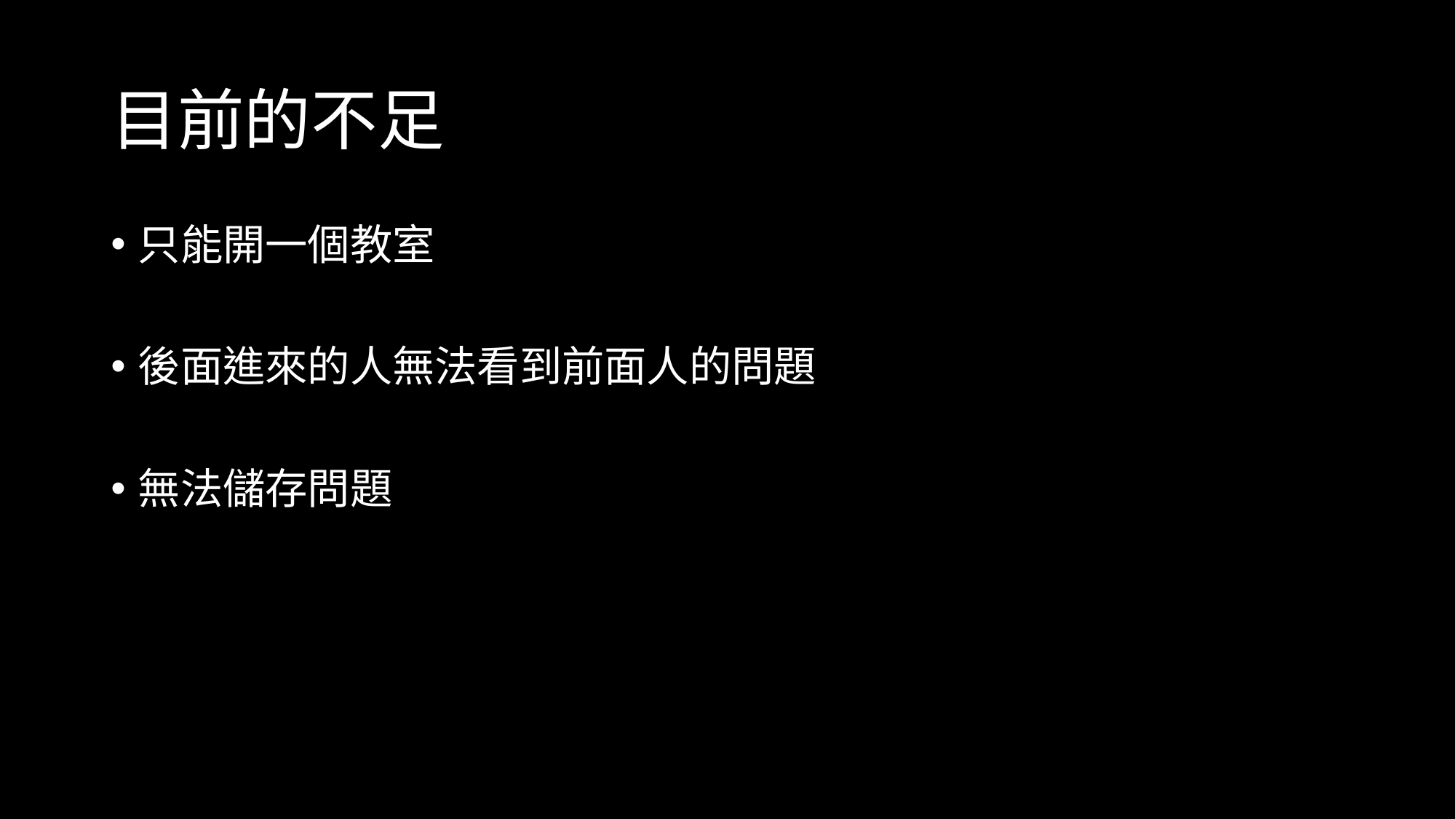

# 目前的不足
只能開一個教室

後面進來的人無法看到前面人的問題

無法儲存問題